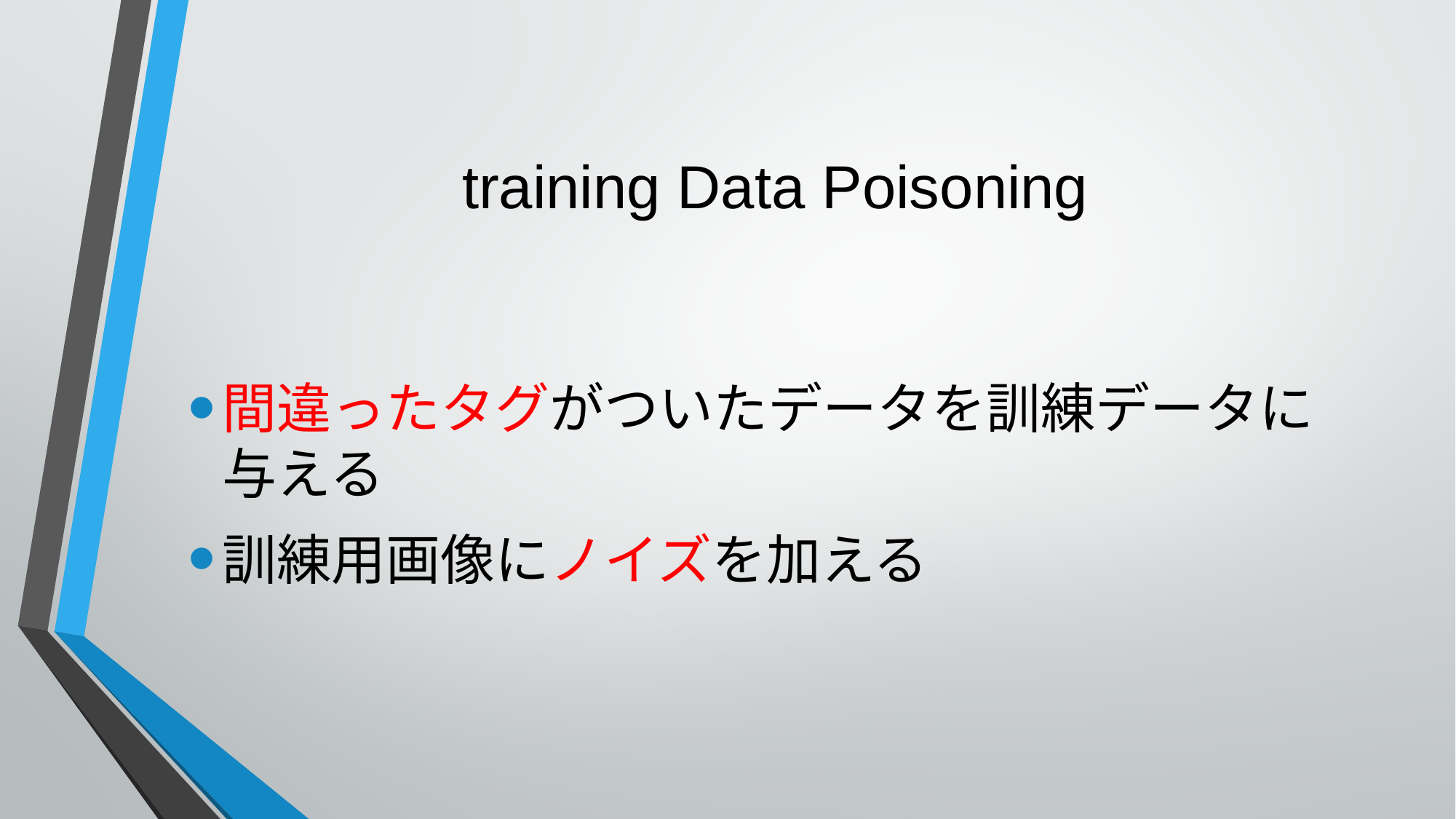

# training Data Poisoning
間違ったタグがついたデータを訓練データに与える
訓練用画像にノイズを加える